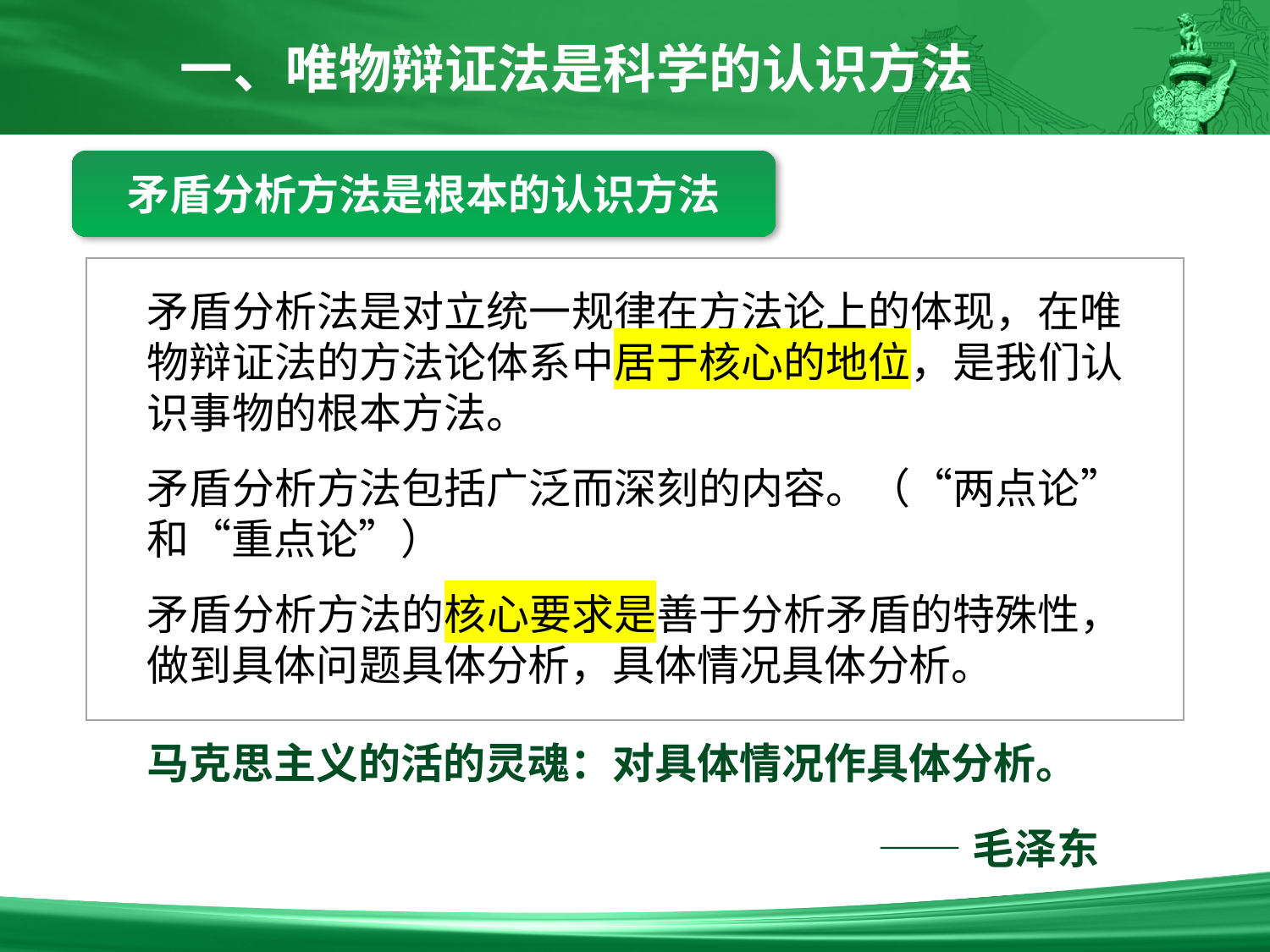

一、唯物辩证法是科学的认识方法
矛盾分析方法是根本的认识方法

矛盾分析法是对立统一规律在方法论上的体现，在唯物辩证法的方法论体系中居于核心的地位，是我们认识事物的根本方法。
矛盾分析方法包括广泛而深刻的内容。（“两点论”和“重点论”）
矛盾分析方法的核心要求是善于分析矛盾的特殊性，做到具体问题具体分析，具体情况具体分析。
马克思主义的活的灵魂：对具体情况作具体分析。
——毛泽东